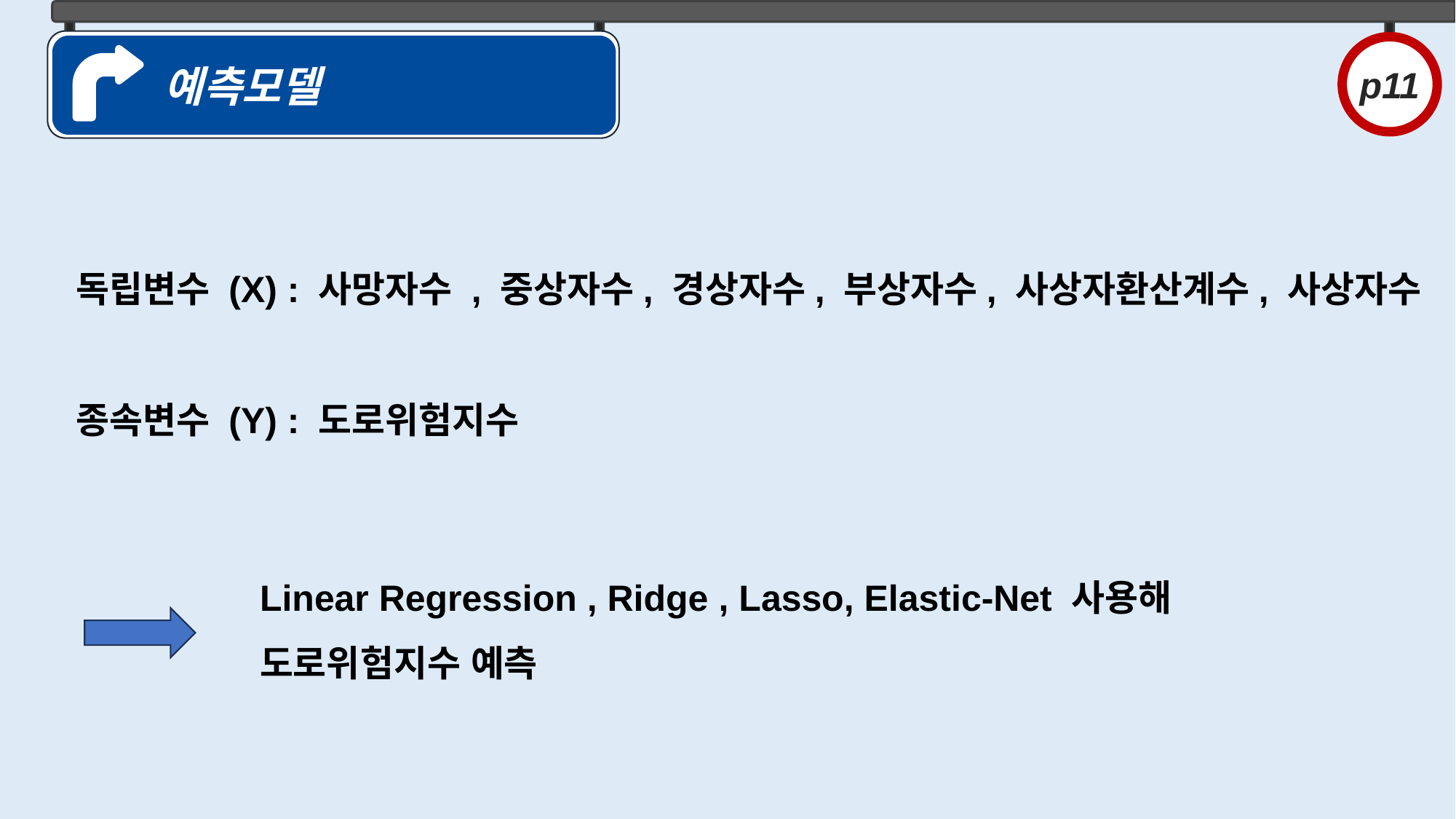

예측모델
p11

독립변수 (X) : 사망자수 , 중상자수, 경상자수, 부상자수, 사상자환산계수, 사상자수

종속변수 (Y) : 도로위험지수
Linear Regression , Ridge , Lasso, Elastic-Net 사용해
도로위험지수 예측